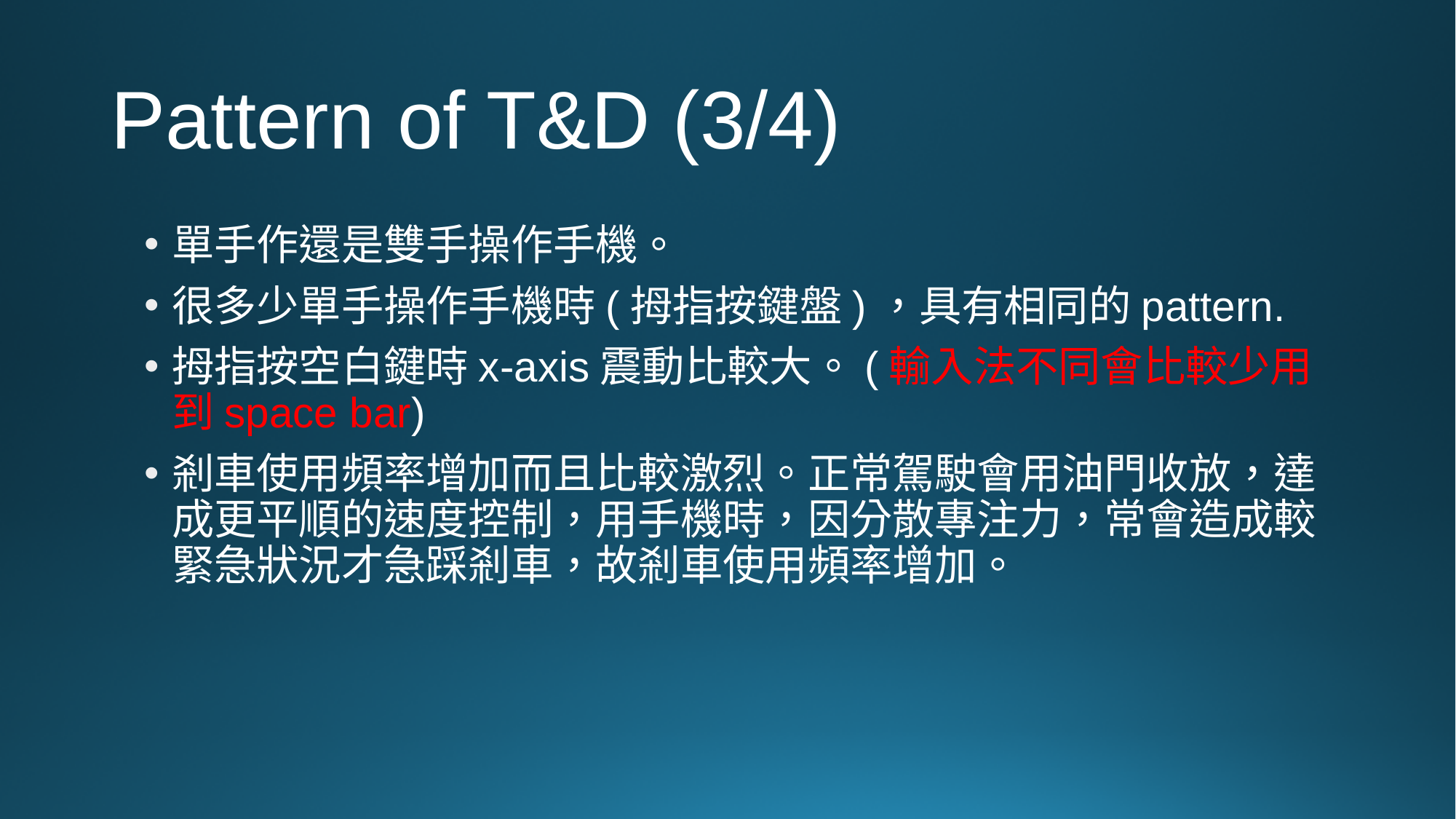

# Pattern of T&D (3/4)
單手作還是雙手操作手機。
很多少單手操作手機時(拇指按鍵盤)，具有相同的pattern.
拇指按空白鍵時x-axis震動比較大。(輸入法不同會比較少用到space bar)
剎車使用頻率增加而且比較激烈。正常駕駛會用油門收放，達成更平順的速度控制，用手機時，因分散專注力，常會造成較緊急狀況才急踩剎車，故剎車使用頻率增加。